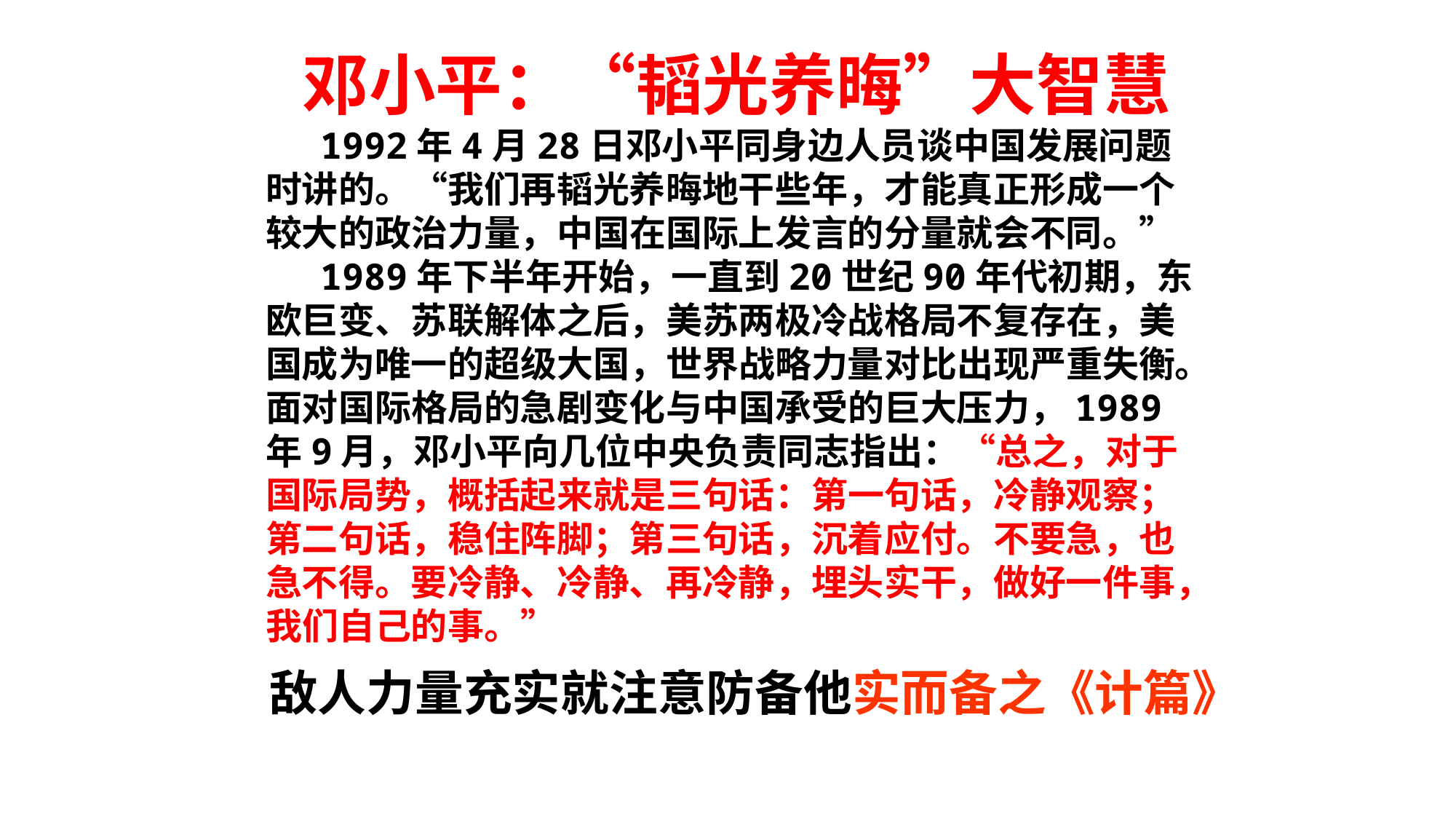

邓小平：“韬光养晦”大智慧
1992年4月28日邓小平同身边人员谈中国发展问题时讲的。“我们再韬光养晦地干些年，才能真正形成一个较大的政治力量，中国在国际上发言的分量就会不同。”
1989年下半年开始，一直到20世纪90年代初期，东欧巨变、苏联解体之后，美苏两极冷战格局不复存在，美国成为唯一的超级大国，世界战略力量对比出现严重失衡。面对国际格局的急剧变化与中国承受的巨大压力，1989年9月，邓小平向几位中央负责同志指出：“总之，对于国际局势，概括起来就是三句话：第一句话，冷静观察；第二句话，稳住阵脚；第三句话，沉着应付。不要急，也急不得。要冷静、冷静、再冷静，埋头实干，做好一件事，我们自己的事。”
敌人力量充实就注意防备他实而备之《计篇》